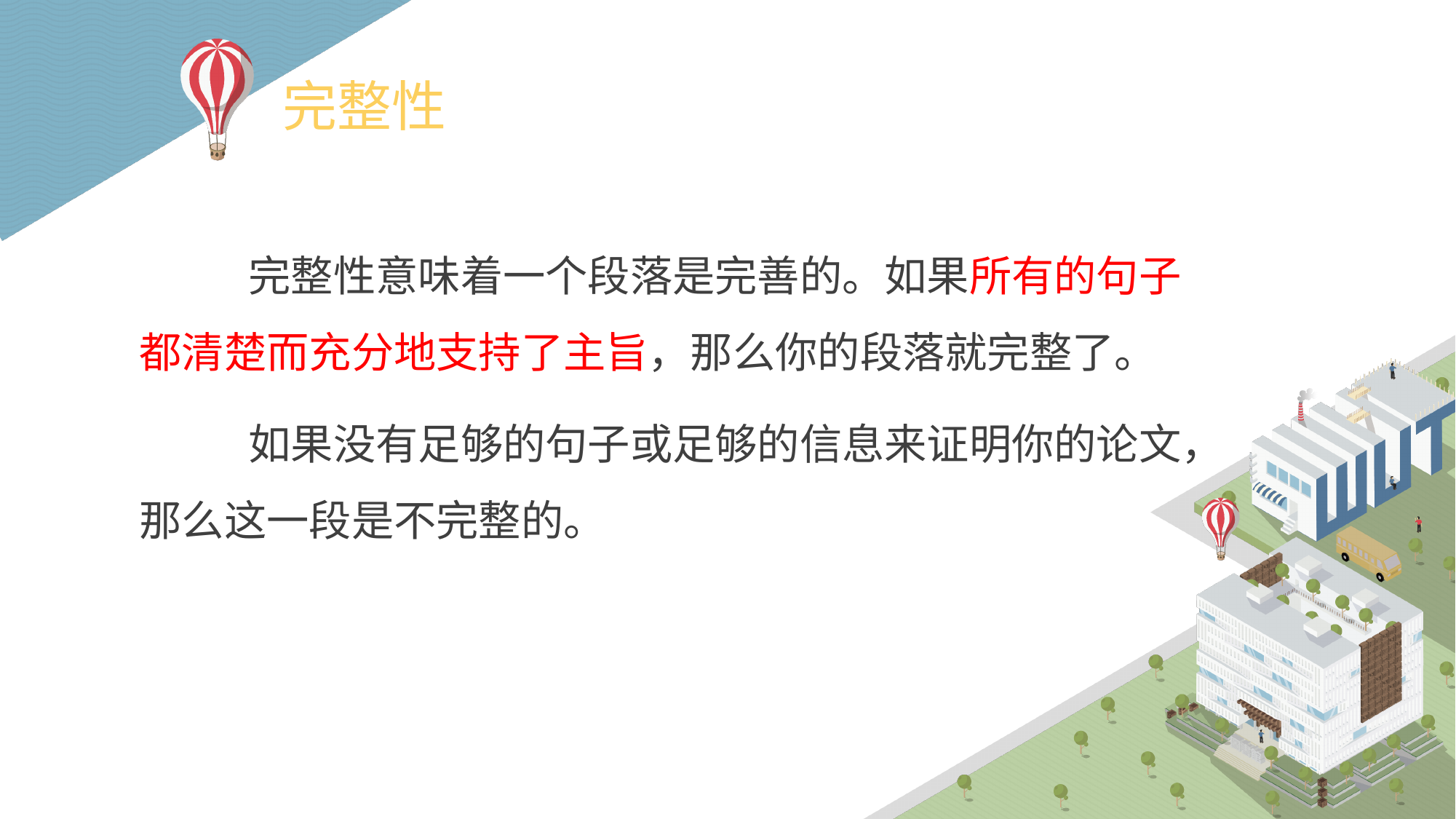

# 完整性
	完整性意味着一个段落是完善的。如果所有的句子都清楚而充分地支持了主旨，那么你的段落就完整了。
	如果没有足够的句子或足够的信息来证明你的论文，那么这一段是不完整的。